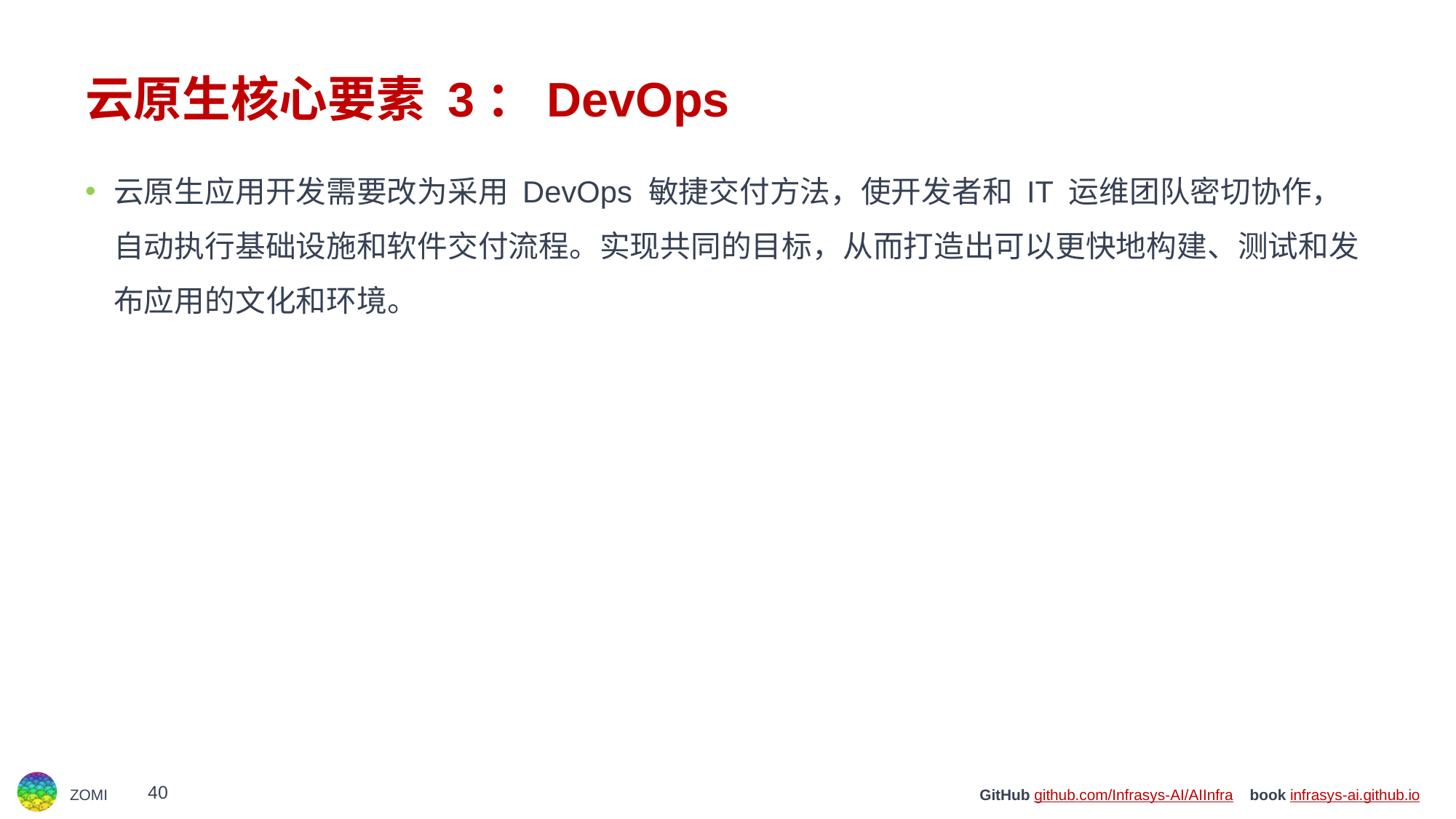

# 云原生核心要素 3：DevOps
云原生应用开发需要改为采用 DevOps 敏捷交付方法，使开发者和 IT 运维团队密切协作，自动执行基础设施和软件交付流程。实现共同的目标，从而打造出可以更快地构建、测试和发布应用的文化和环境。